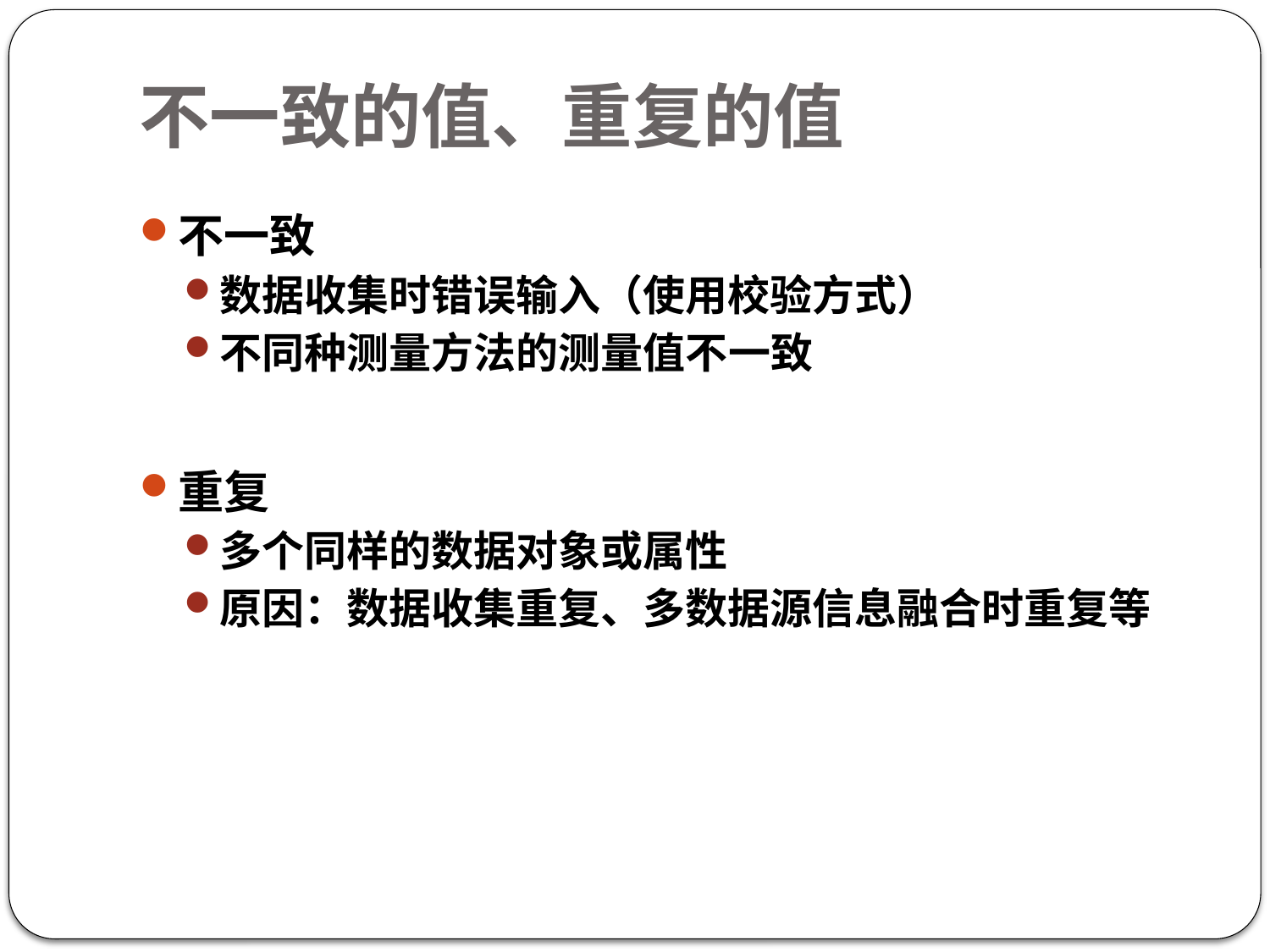

# 不一致的值、重复的值
不一致
数据收集时错误输入（使用校验方式）
不同种测量方法的测量值不一致

重复
多个同样的数据对象或属性
原因：数据收集重复、多数据源信息融合时重复等